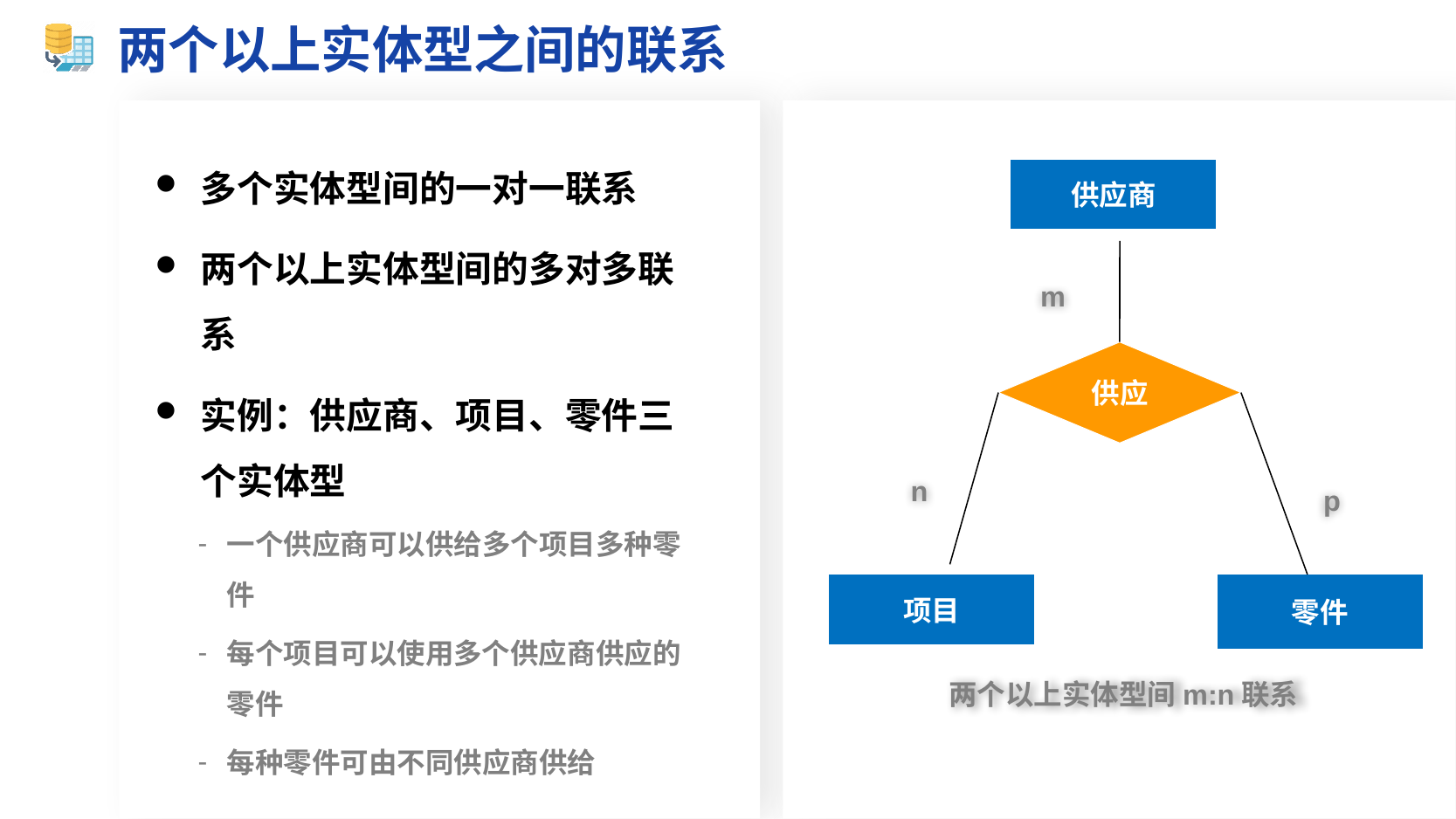

# 两个以上实体型之间的联系

多个实体型间的一对一联系
两个以上实体型间的多对多联系
实例：供应商、项目、零件三个实体型
一个供应商可以供给多个项目多种零件
每个项目可以使用多个供应商供应的零件
每种零件可由不同供应商供给

供应商

m
供应

n
p
项目
零件
两个以上实体型间m:n联系